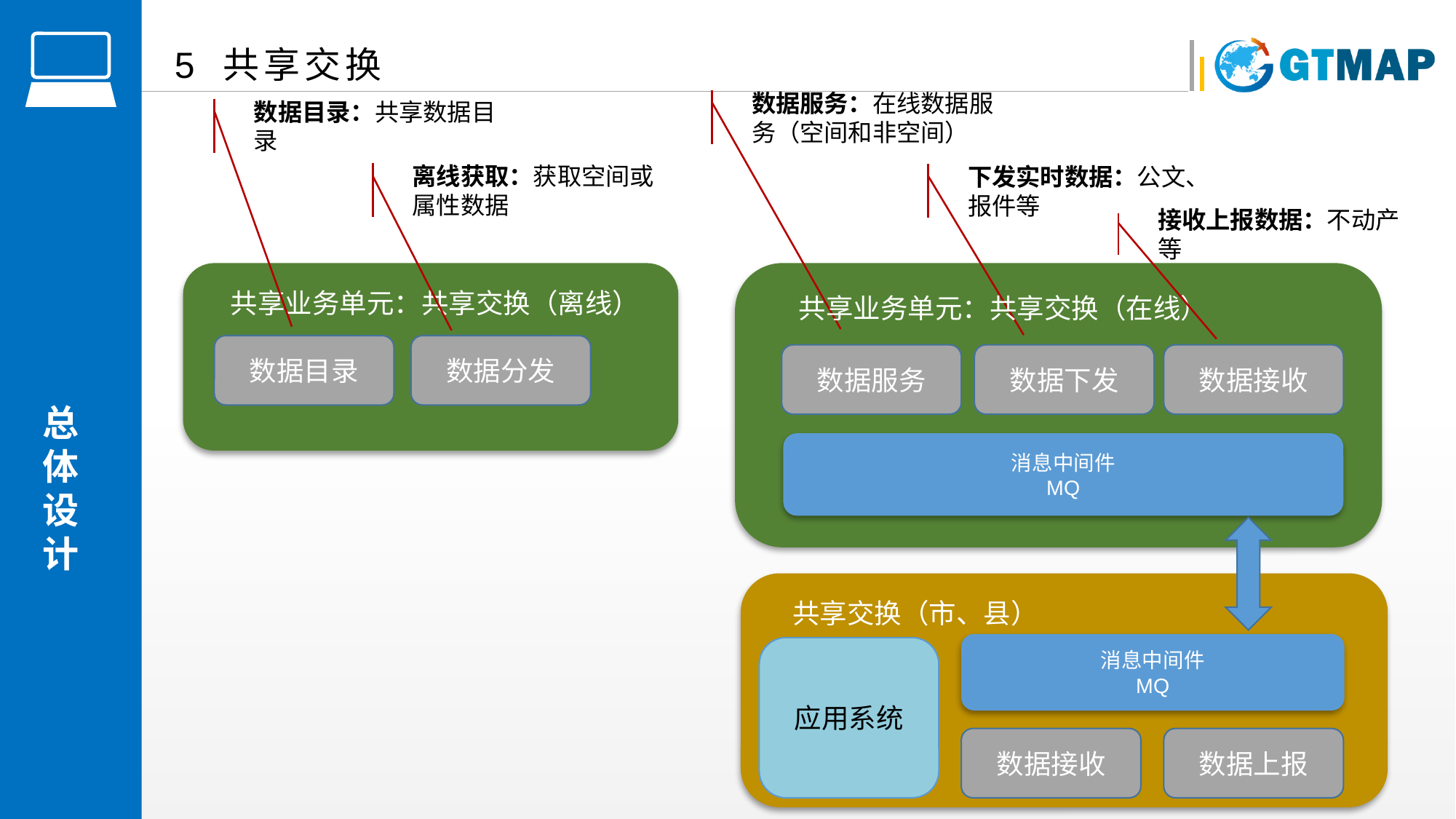

5 共享交换
数据服务：在线数据服务（空间和非空间）
数据目录：共享数据目录
离线获取：获取空间或属性数据
下发实时数据：公文、报件等
接收上报数据：不动产等

共享业务单元：共享交换（离线）
共享业务单元：共享交换（在线）
数据目录
数据分发
数据服务
数据下发
数据接收
消息中间件
MQ

共享交换（市、县）
消息中间件
MQ
应用系统
数据接收
数据上报